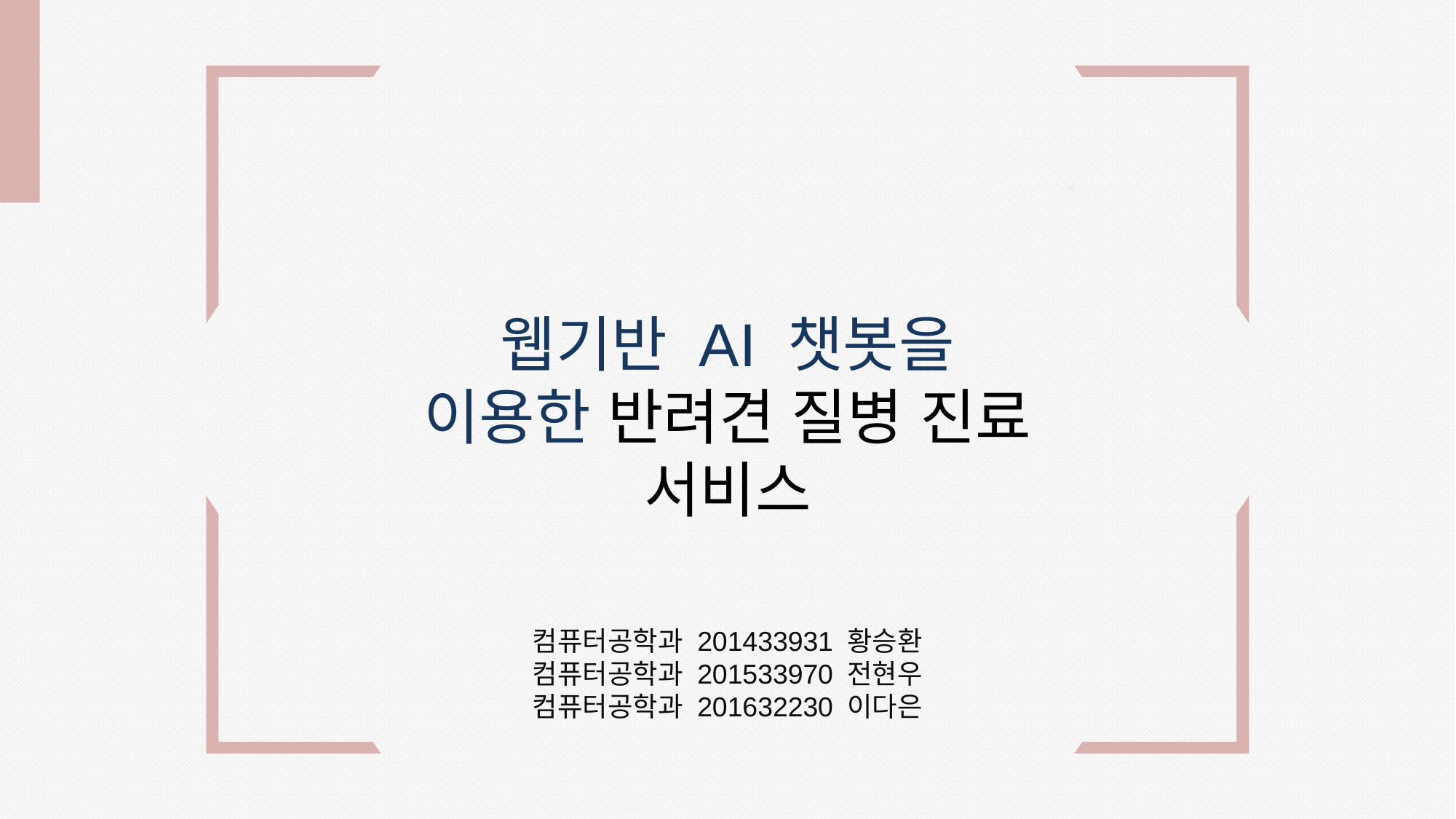

웹기반 AI 챗봇을 이용한 반려견 질병 진료 서비스
컴퓨터공학과 201433931 황승환
컴퓨터공학과 201533970 전현우
컴퓨터공학과 201632230 이다은